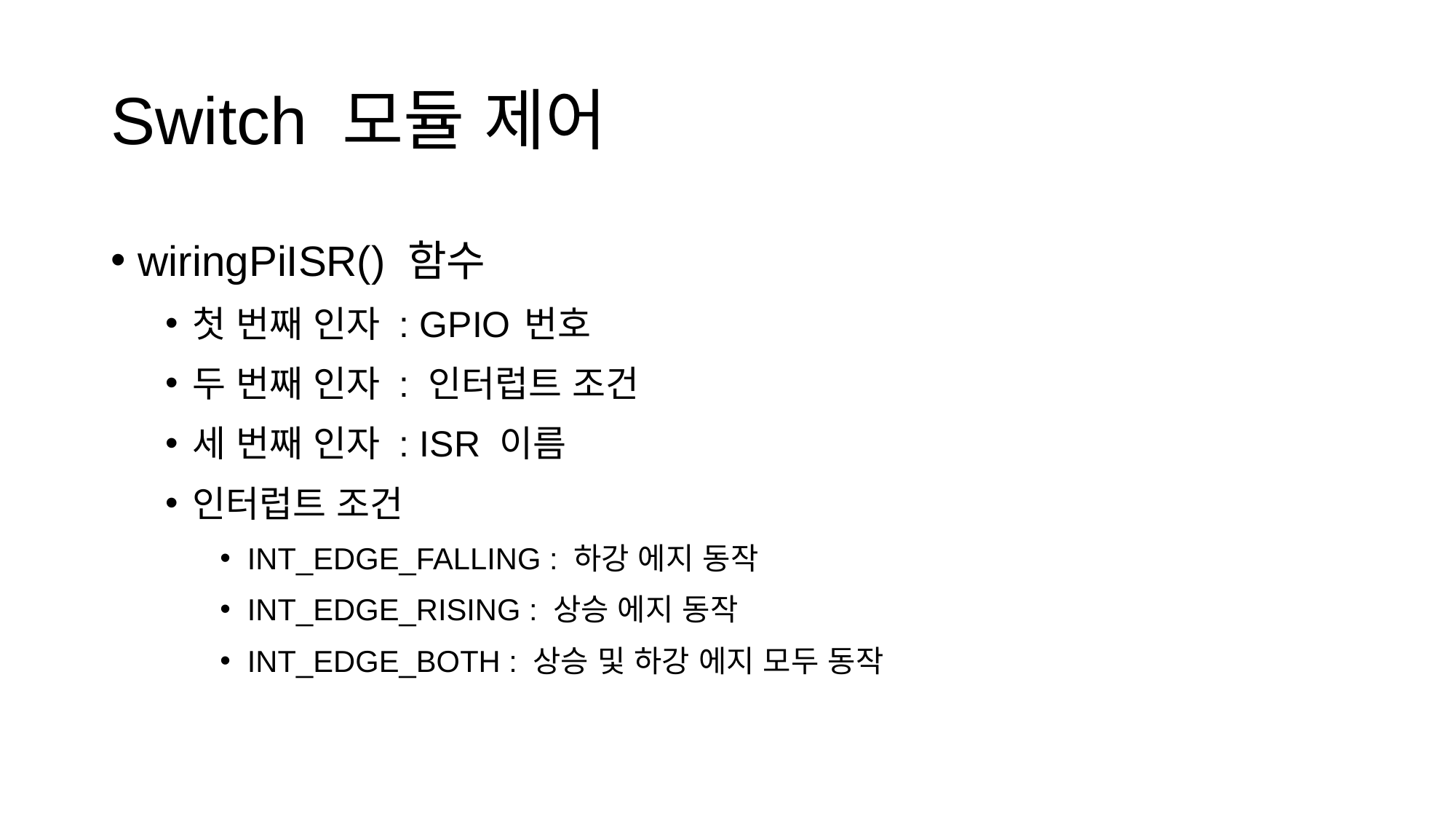

# Switch 모듈 제어
wiringPiISR() 함수
첫 번째 인자 : GPIO 번호
두 번째 인자 : 인터럽트 조건
세 번째 인자 : ISR 이름
인터럽트 조건
INT_EDGE_FALLING : 하강 에지 동작
INT_EDGE_RISING : 상승 에지 동작
INT_EDGE_BOTH : 상승 및 하강 에지 모두 동작